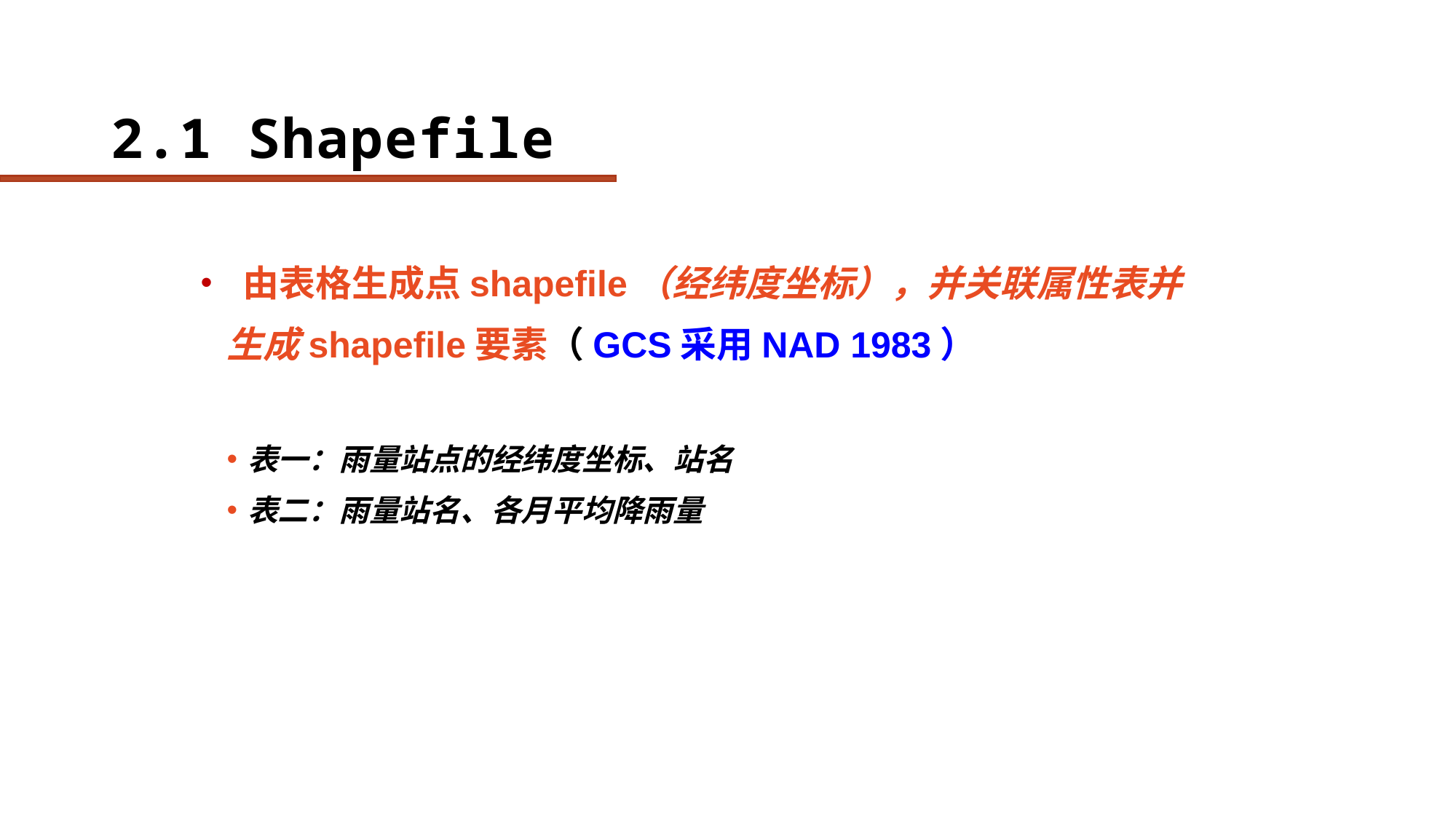

# 2.1 Shapefile
 由表格生成点shapefile（经纬度坐标），并关联属性表并生成shapefile要素（GCS采用NAD 1983）

表一：雨量站点的经纬度坐标、站名
表二：雨量站名、各月平均降雨量